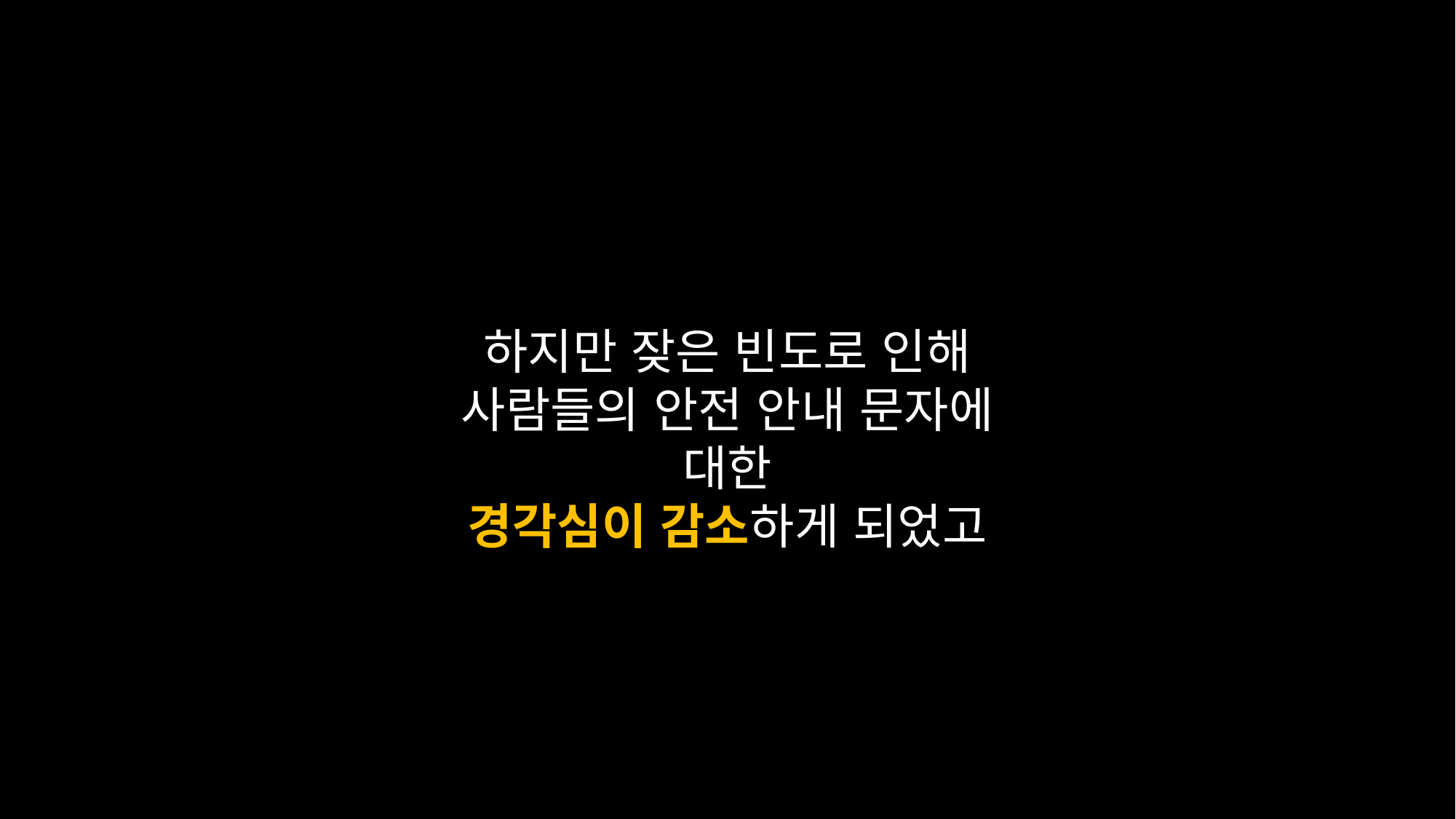

하지만 잦은 빈도로 인해
사람들의 안전 안내 문자에 대한
경각심이 감소하게 되었고